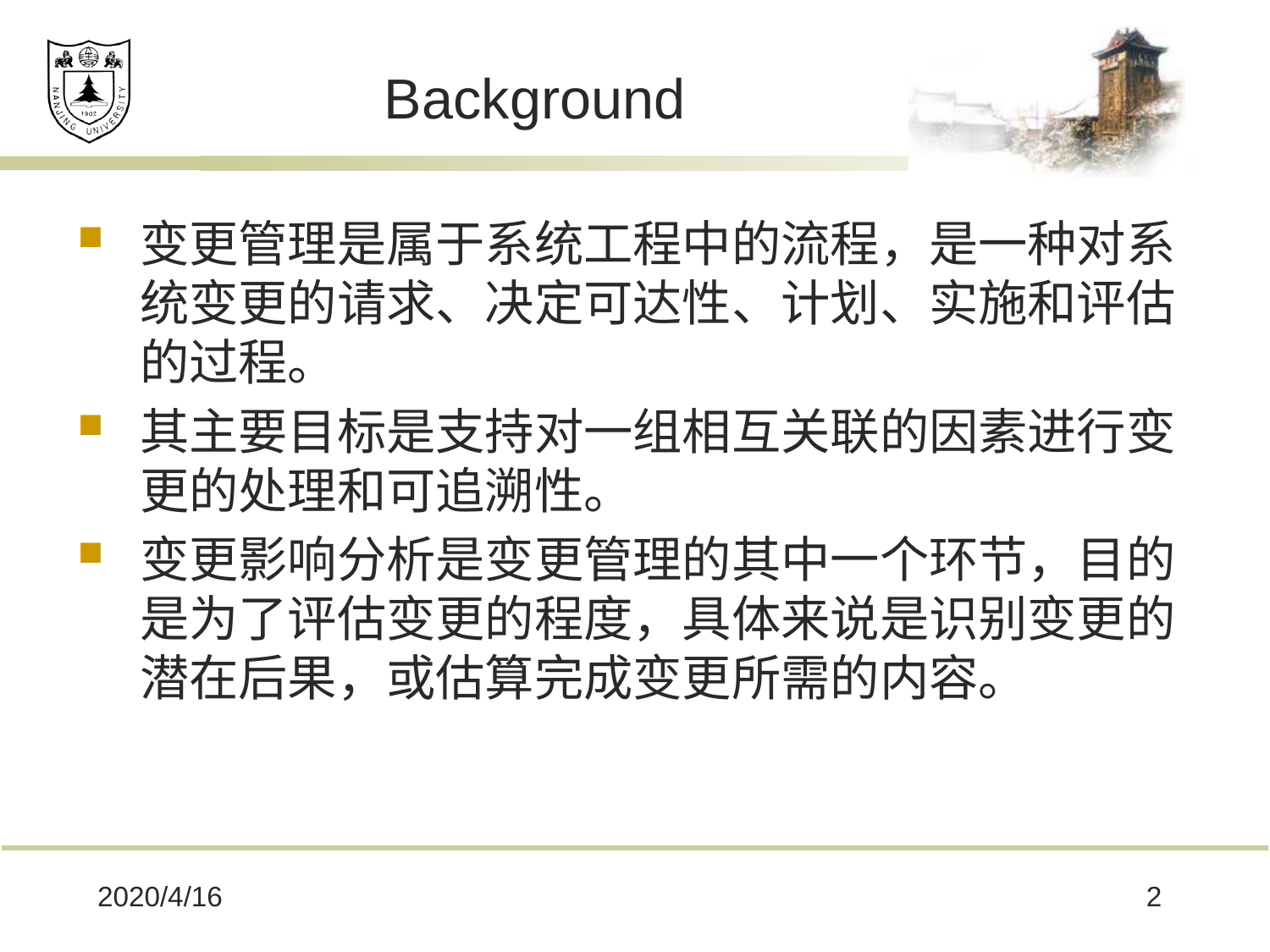

# Background
变更管理是属于系统工程中的流程，是一种对系统变更的请求、决定可达性、计划、实施和评估的过程。
其主要目标是支持对一组相互关联的因素进行变更的处理和可追溯性。
变更影响分析是变更管理的其中一个环节，目的是为了评估变更的程度，具体来说是识别变更的潜在后果，或估算完成变更所需的内容。
2020/4/16
2